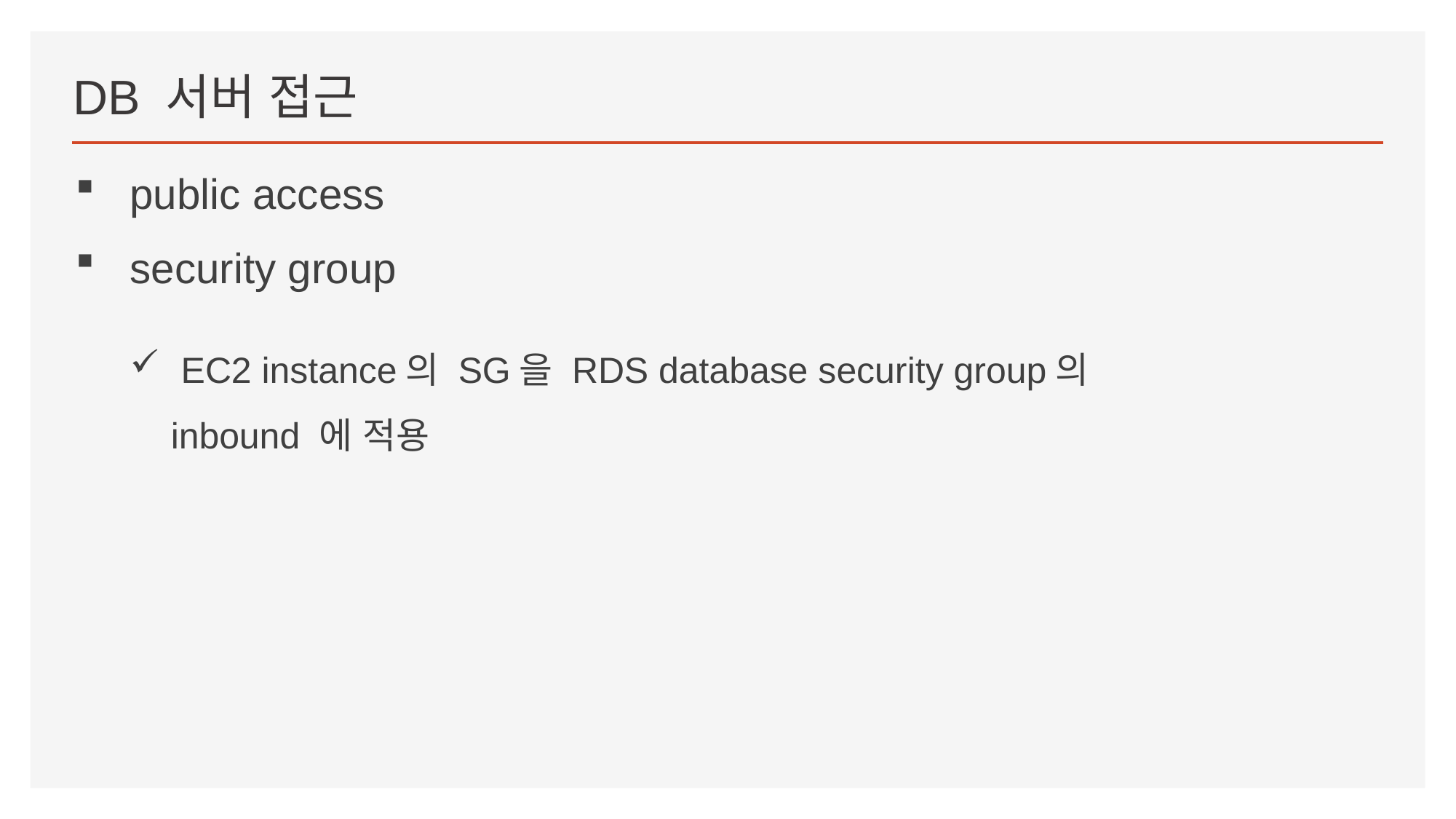

# DB 서버 접근
public access
security group
 EC2 instance의 SG을 RDS database security group의 inbound 에 적용